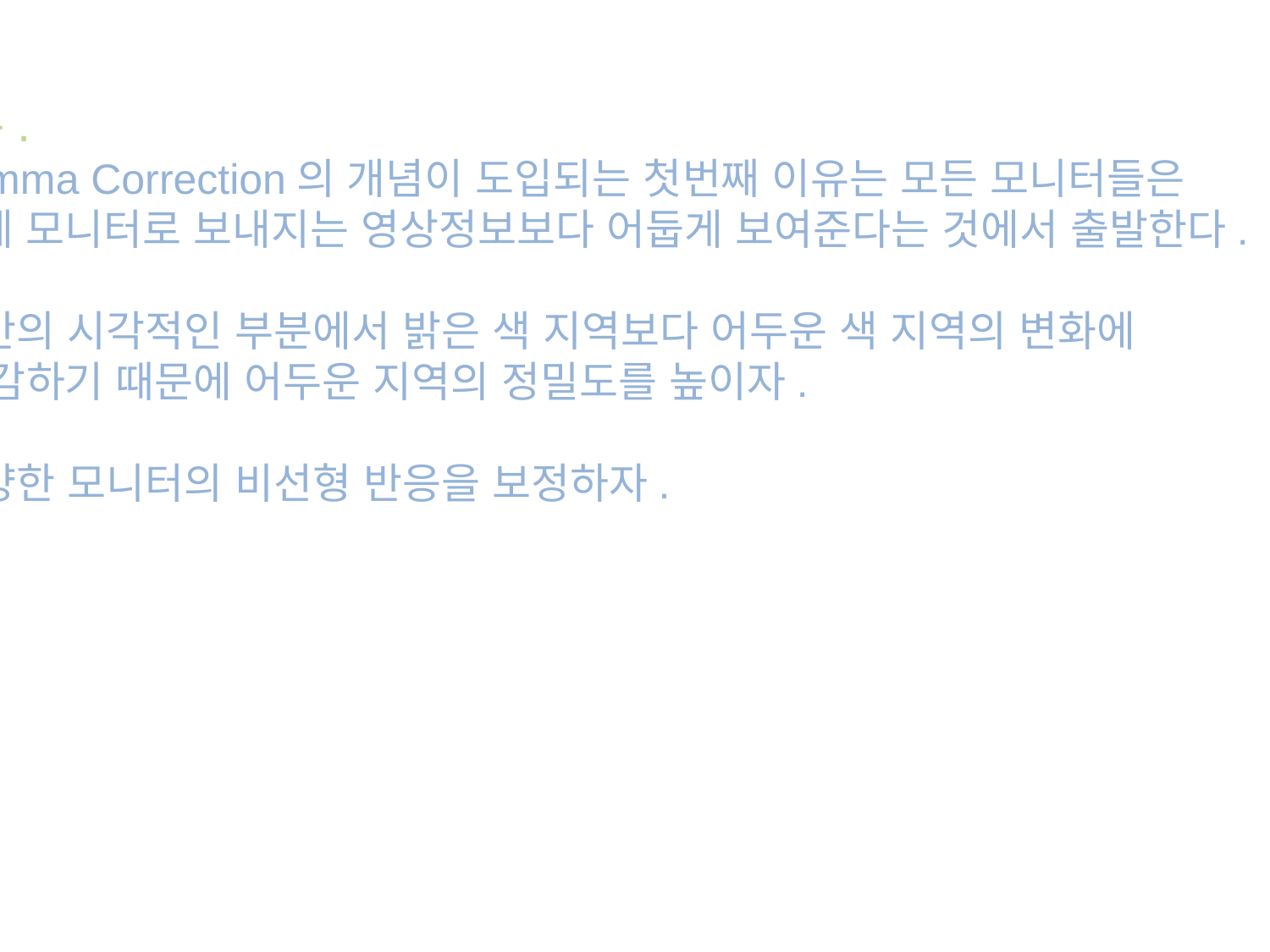

결론.
Gamma Correction의 개념이 도입되는 첫번째 이유는 모든 모니터들은
 실제 모니터로 보내지는 영상정보보다 어둡게 보여준다는 것에서 출발한다.

-인간의 시각적인 부분에서 밝은 색 지역보다 어두운 색 지역의 변화에
  민감하기 때문에 어두운 지역의 정밀도를 높이자.

-다양한 모니터의 비선형 반응을 보정하자.